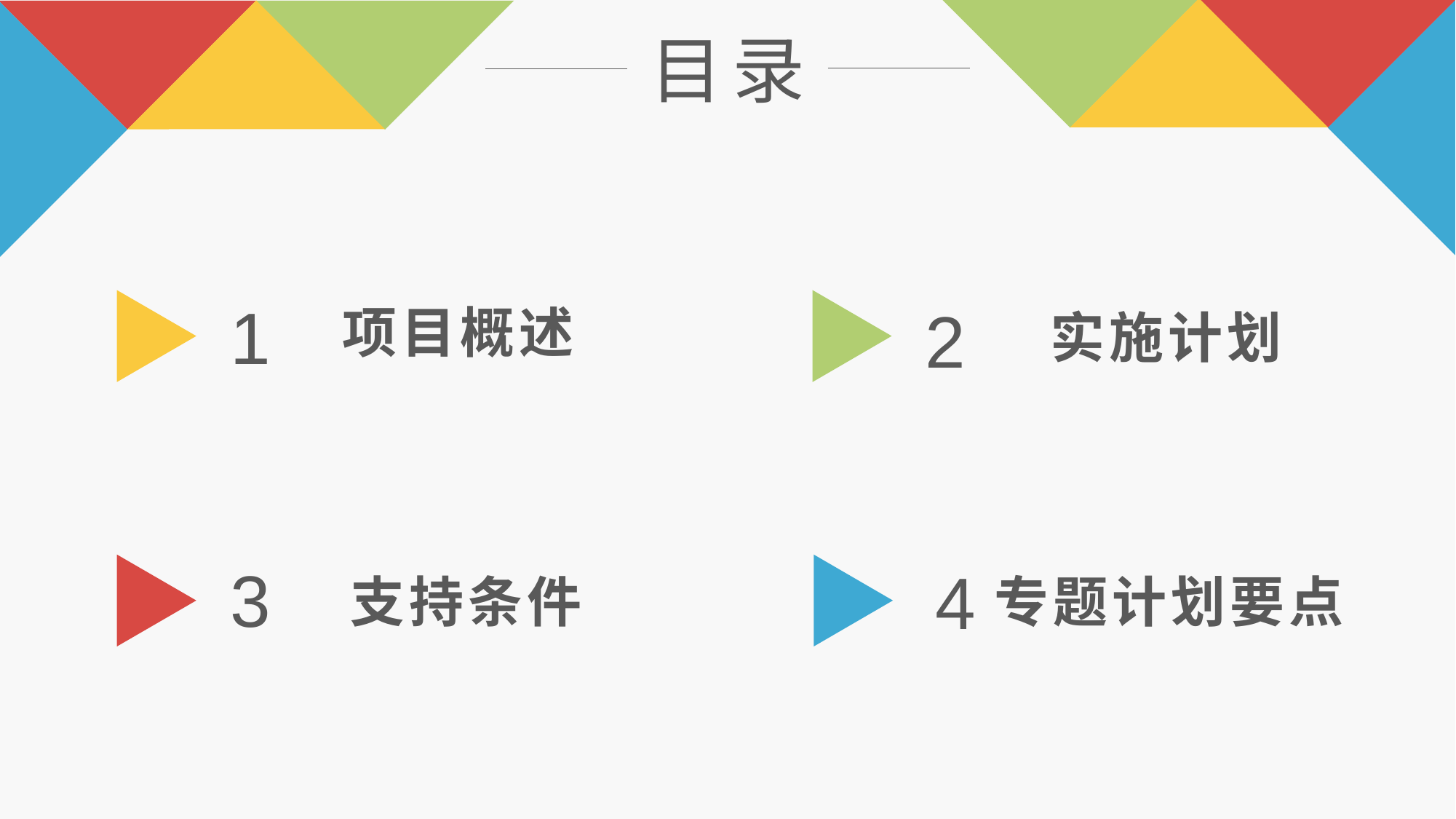

目录

1
2
项目概述

实施计划
3
4

支持条件
专题计划要点